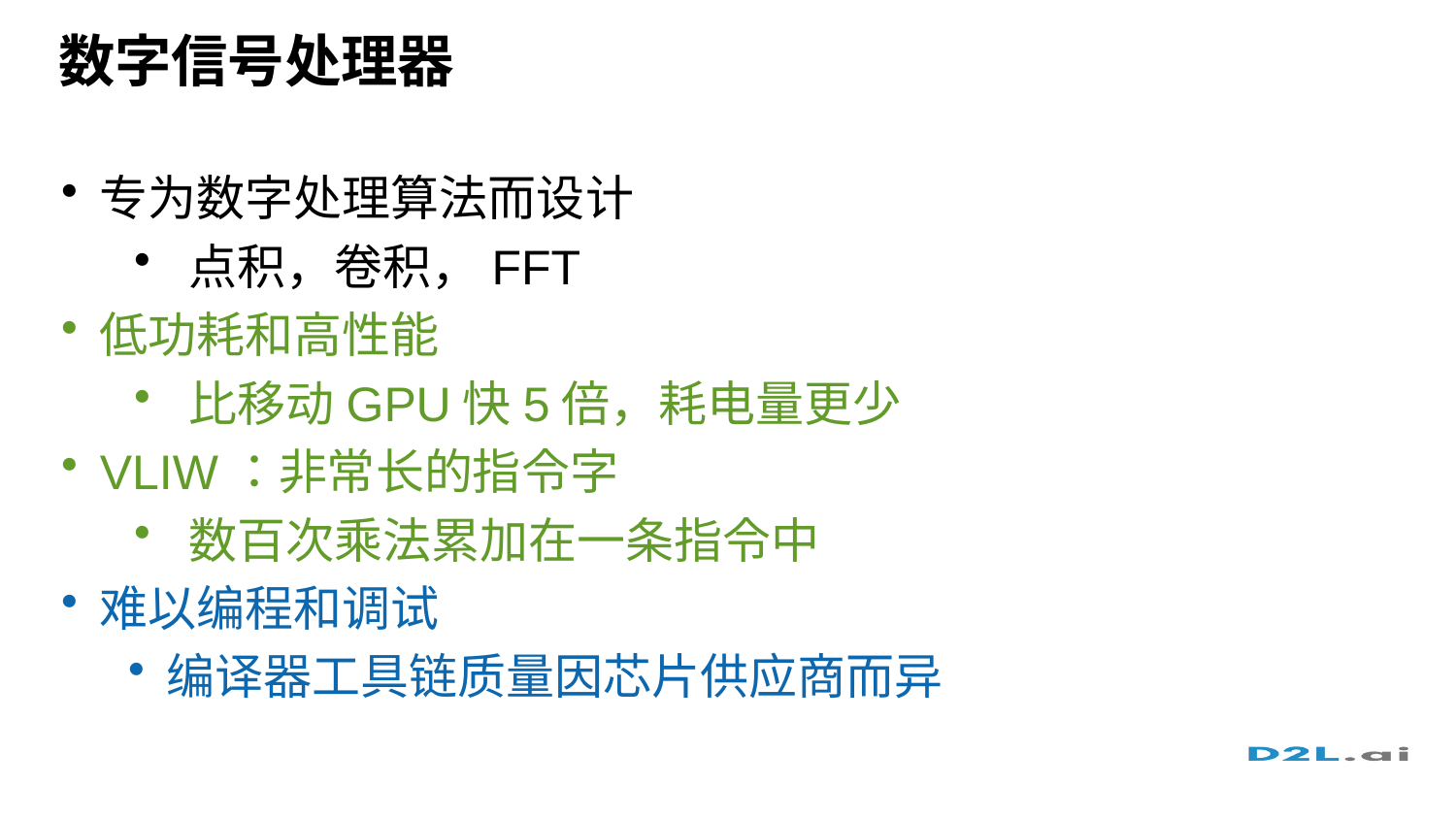

# 数字信号处理器
专为数字处理算法而设计
点积，卷积，FFT
低功耗和高性能
比移动GPU快5倍，耗电量更少
VLIW：非常长的指令字
数百次乘法累加在一条指令中
难以编程和调试
编译器工具链质量因芯片供应商而异